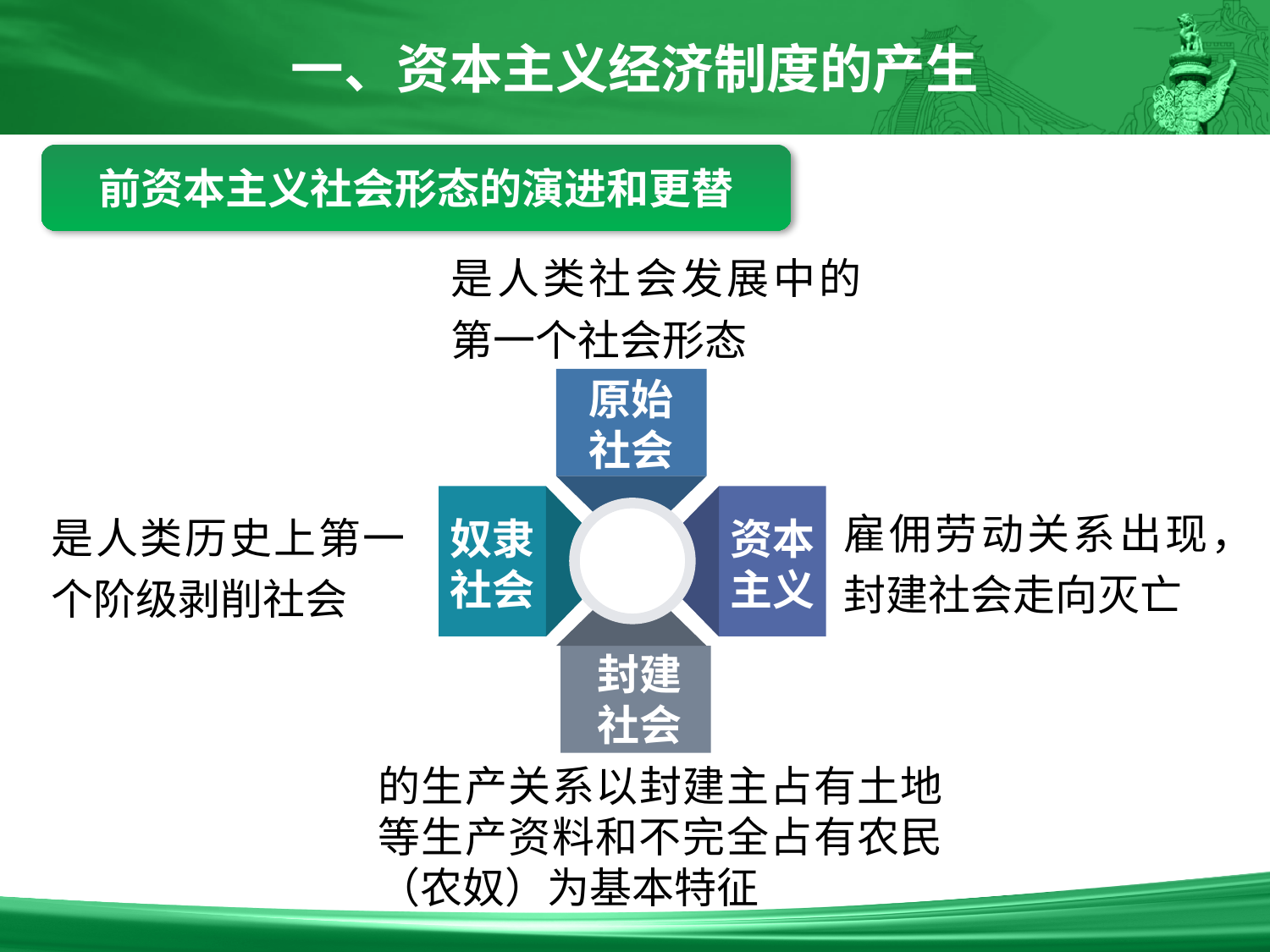

一、资本主义经济制度的产生
前资本主义社会形态的演进和更替
是人类社会发展中的第一个社会形态
原始
社会

雇佣劳动关系出现，封建社会走向灭亡
是人类历史上第一个阶级剥削社会
奴隶
社会
资本主义
封建
社会
的生产关系以封建主占有土地等生产资料和不完全占有农民（农奴）为基本特征